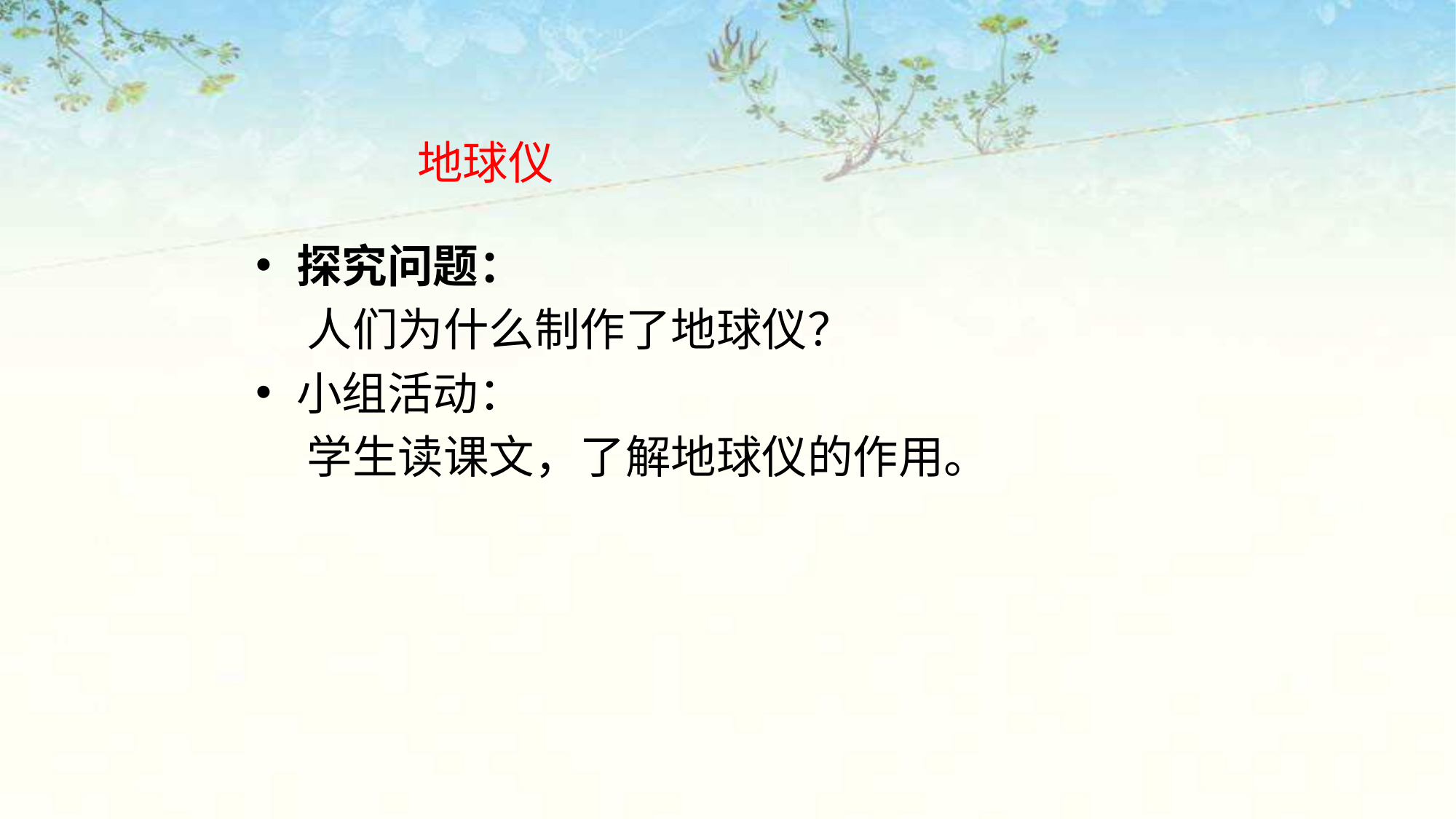

地球仪
探究问题：
    人们为什么制作了地球仪？
小组活动：
    学生读课文，了解地球仪的作用。